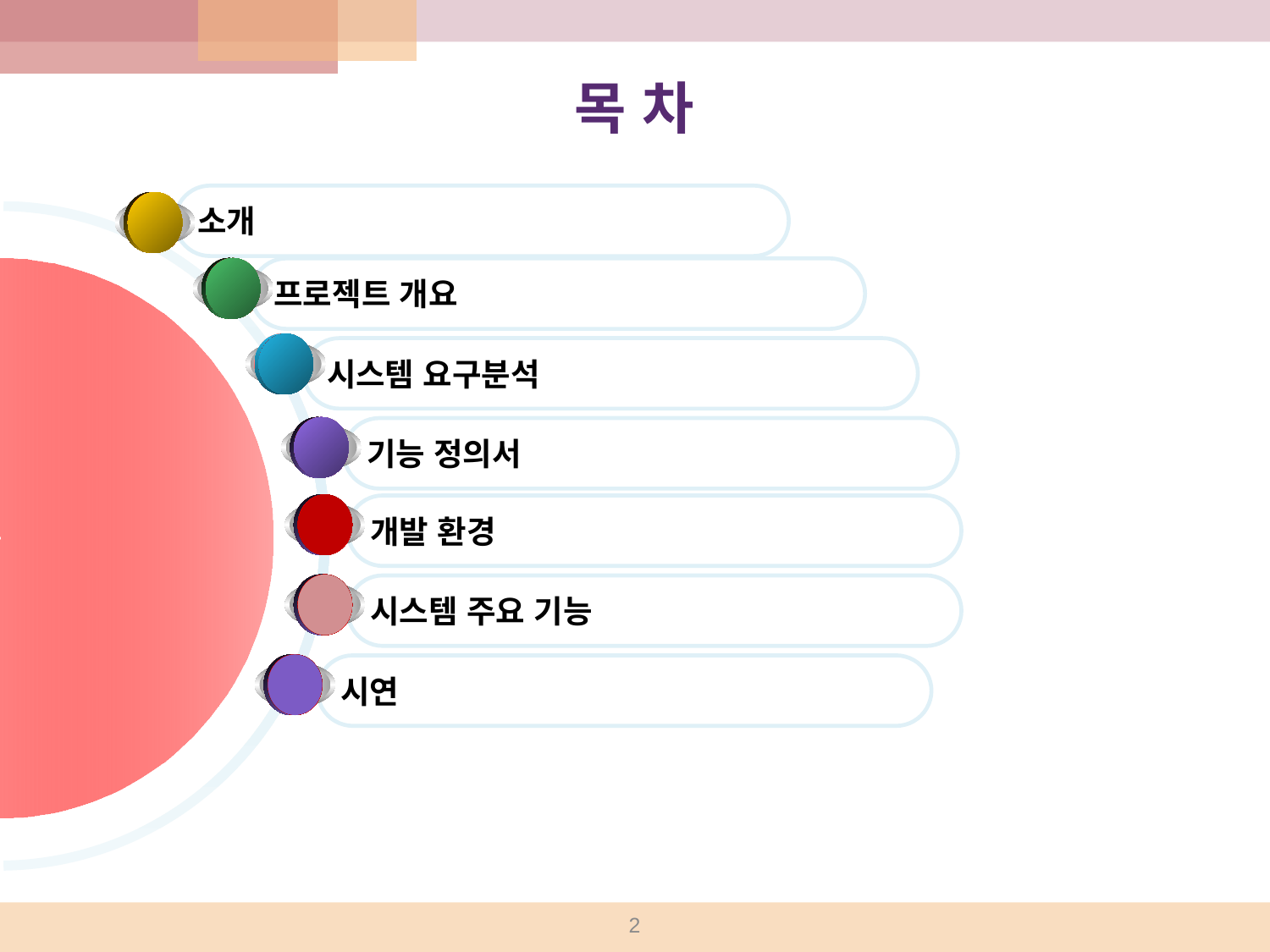

# 목 차

소개

프로젝트 개요

시스템 요구분석

기능 정의서

개발 환경

시스템 주요 기능

시연
2